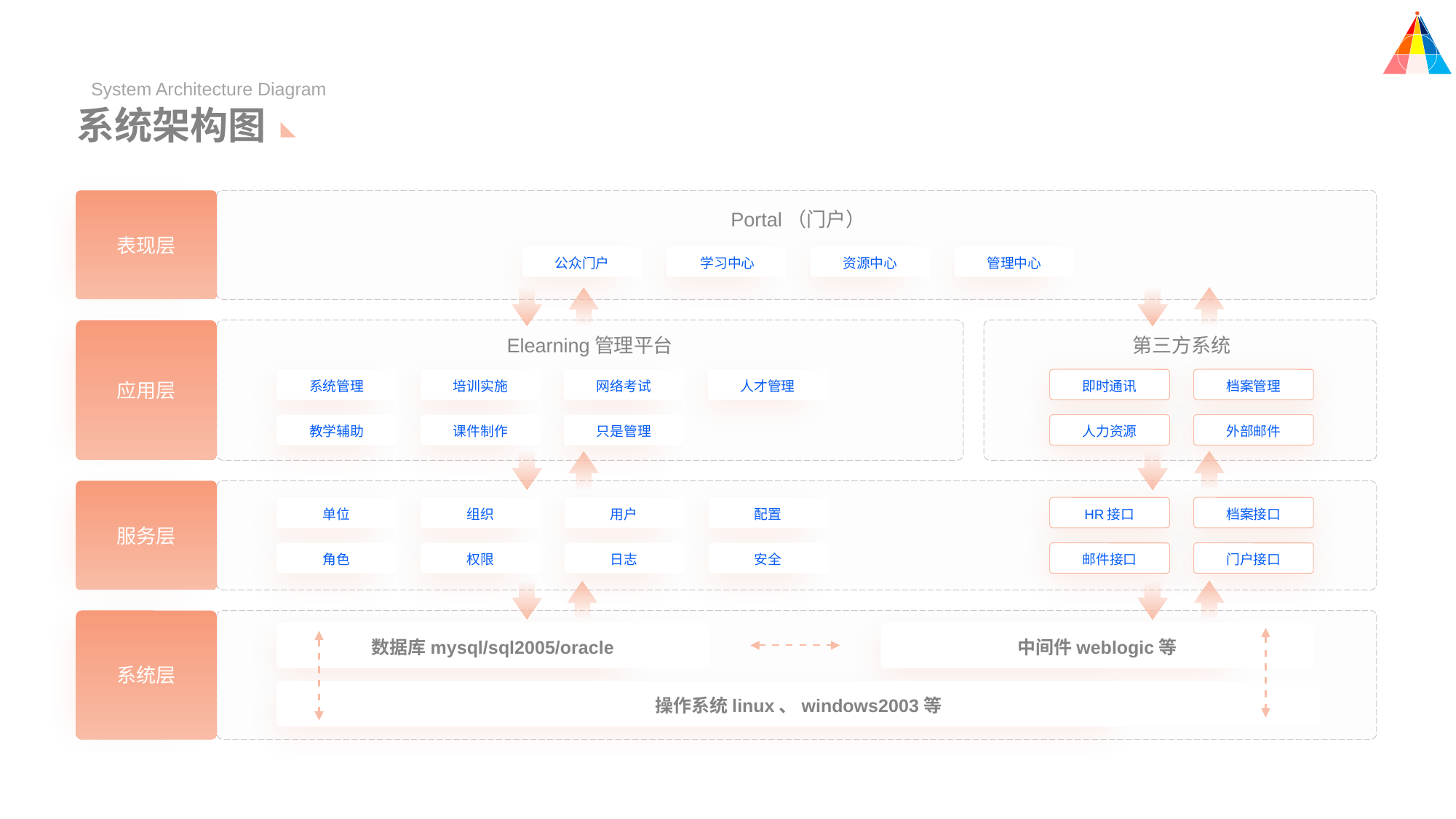

System Architecture Diagram
系统架构图

Portal（门户）
表现层

公众门户
学习中心
资源中心
管理中心

Elearning管理平台
第三方系统

系统管理
培训实施
网络考试
人才管理
即时通讯
档案管理
应用层

教学辅助
课件制作
只是管理
人力资源
外部邮件

单位
组织
用户
配置
HR接口
档案接口
服务层

角色
权限
日志
安全
邮件接口
门户接口

数据库mysql/sql2005/oracle
中间件weblogic等

系统层

操作系统linux、windows2003等